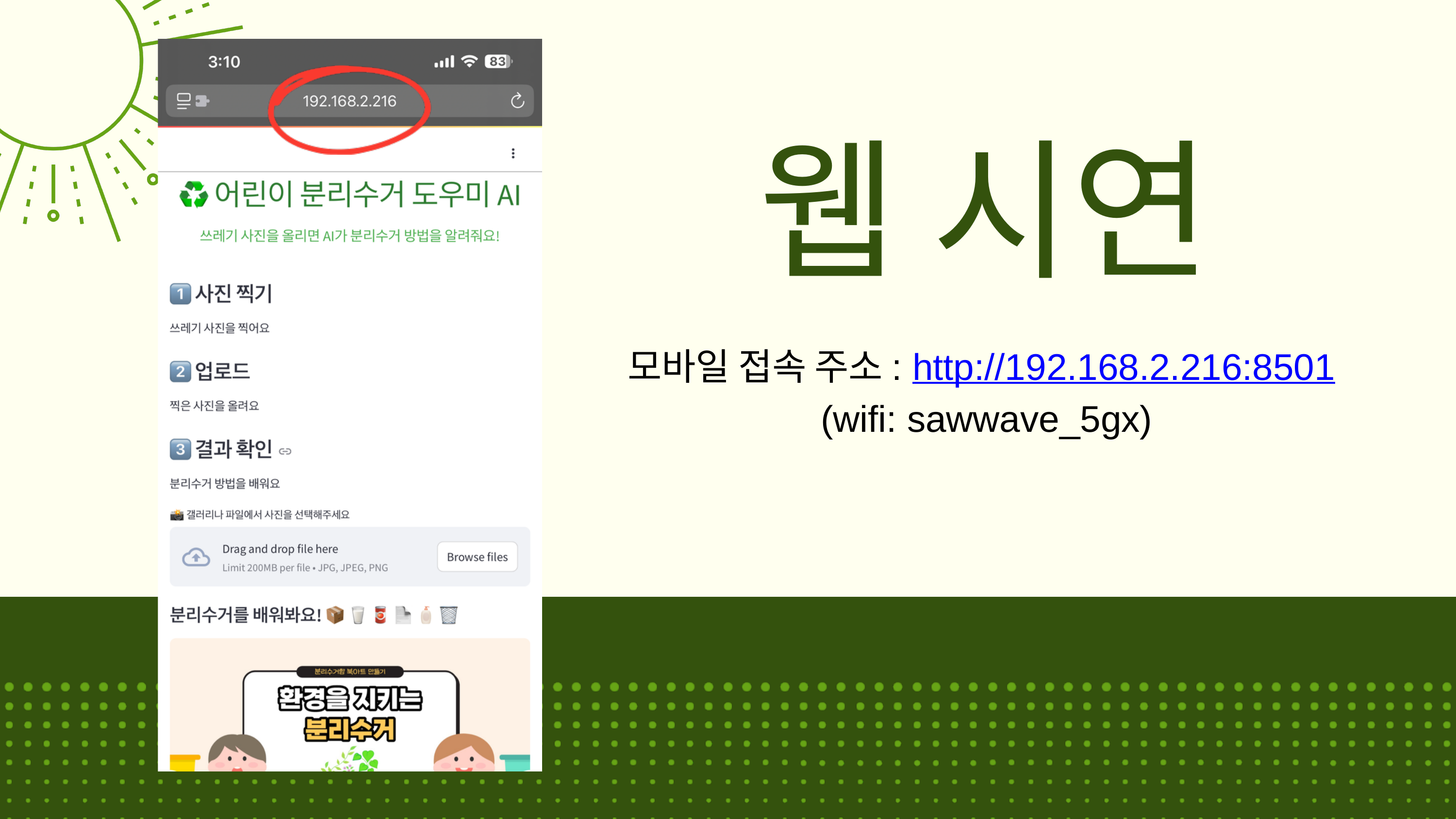

웹 시연
모바일 접속 주소: http://192.168.2.216:8501
(wifi: sawwave_5gx)